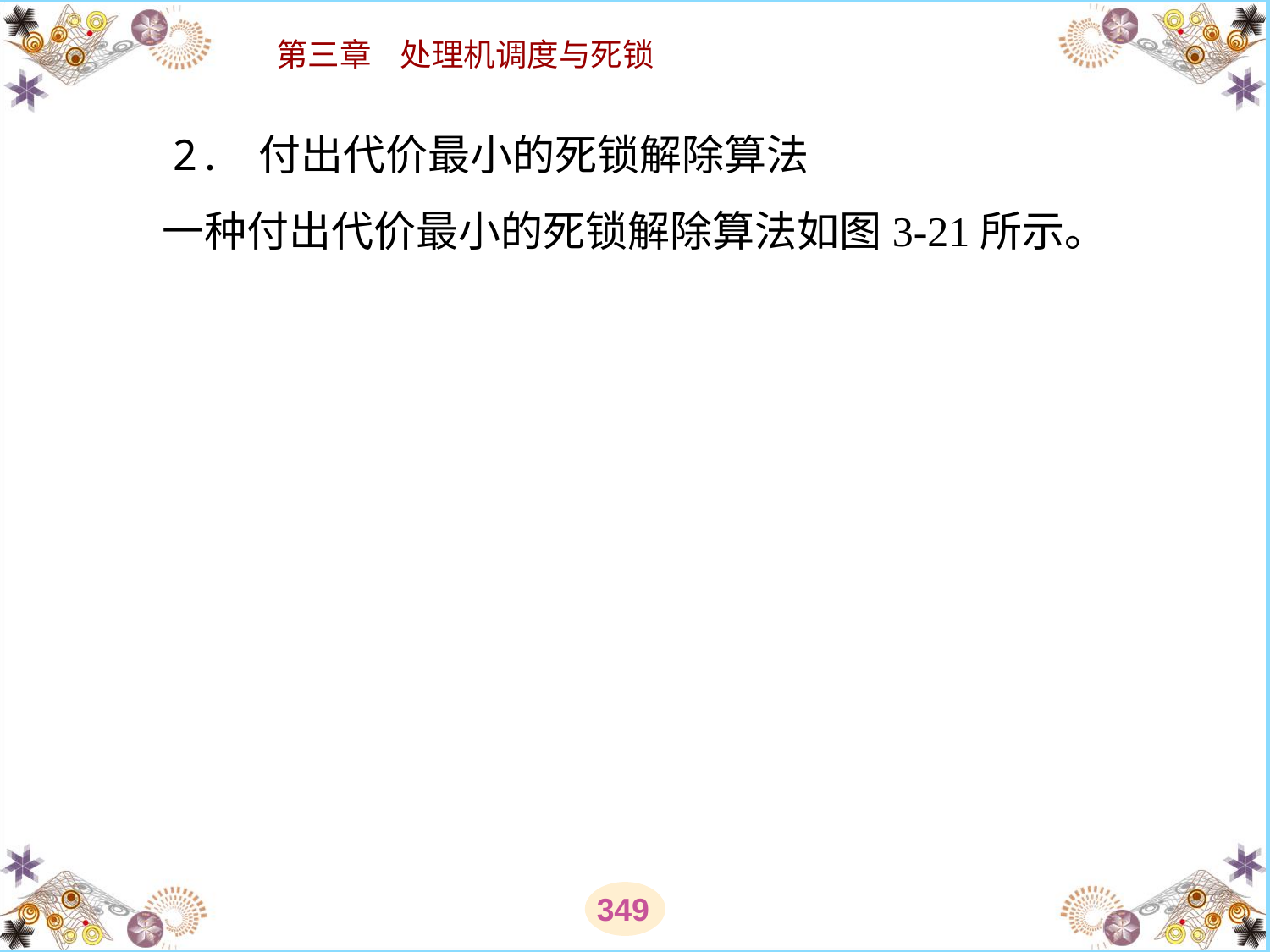

# 2. 付出代价最小的死锁解除算法 　　一种付出代价最小的死锁解除算法如图3-21所示。